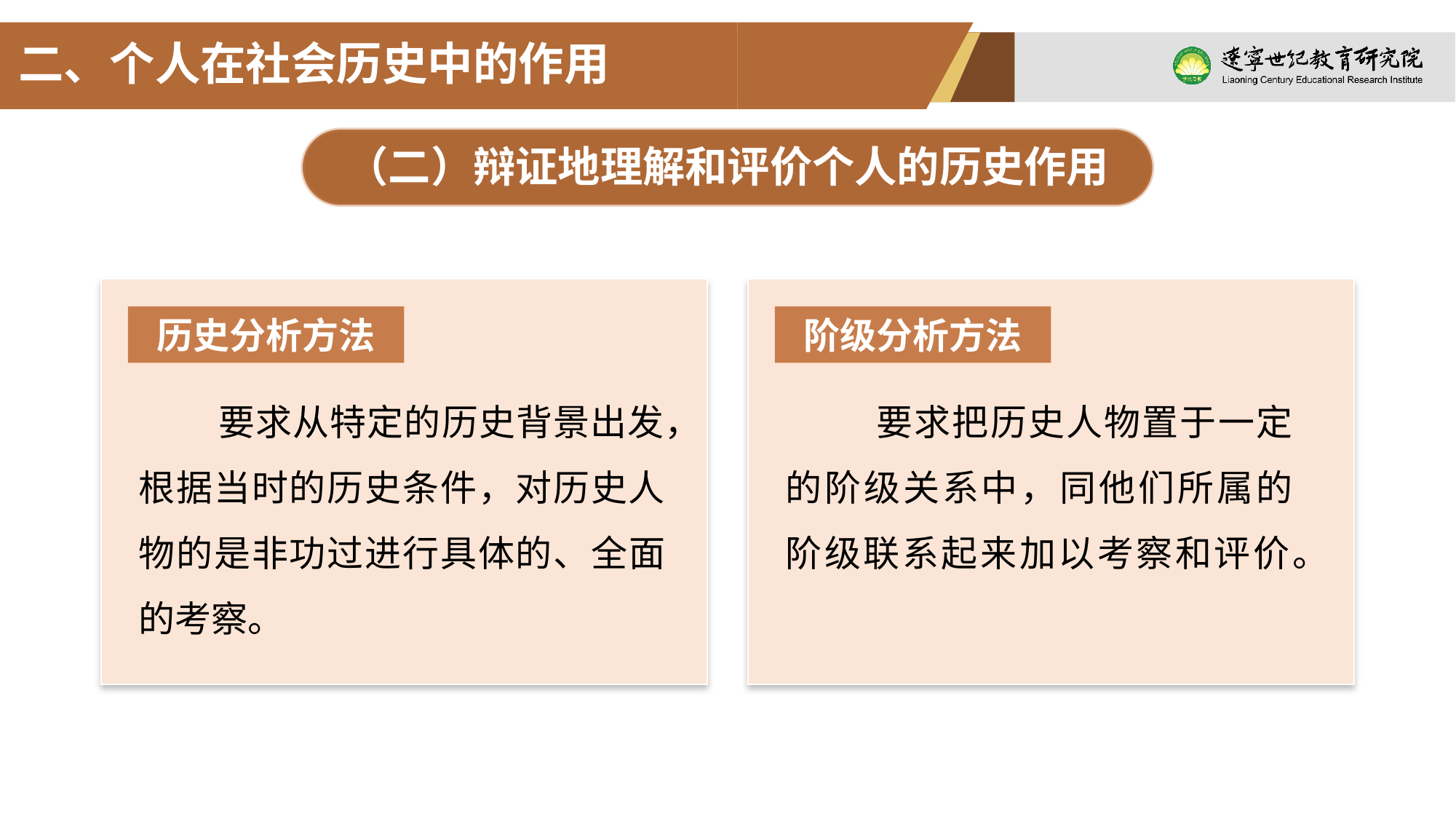

二、个人在社会历史中的作用
（二）辩证地理解和评价个人的历史作用

历史分析方法
 要求从特定的历史背景出发，根据当时的历史条件，对历史人物的是非功过进行具体的、全面的考察。

阶级分析方法
  要求把历史人物置于一定的阶级关系中，同他们所属的阶级联系起来加以考察和评价。